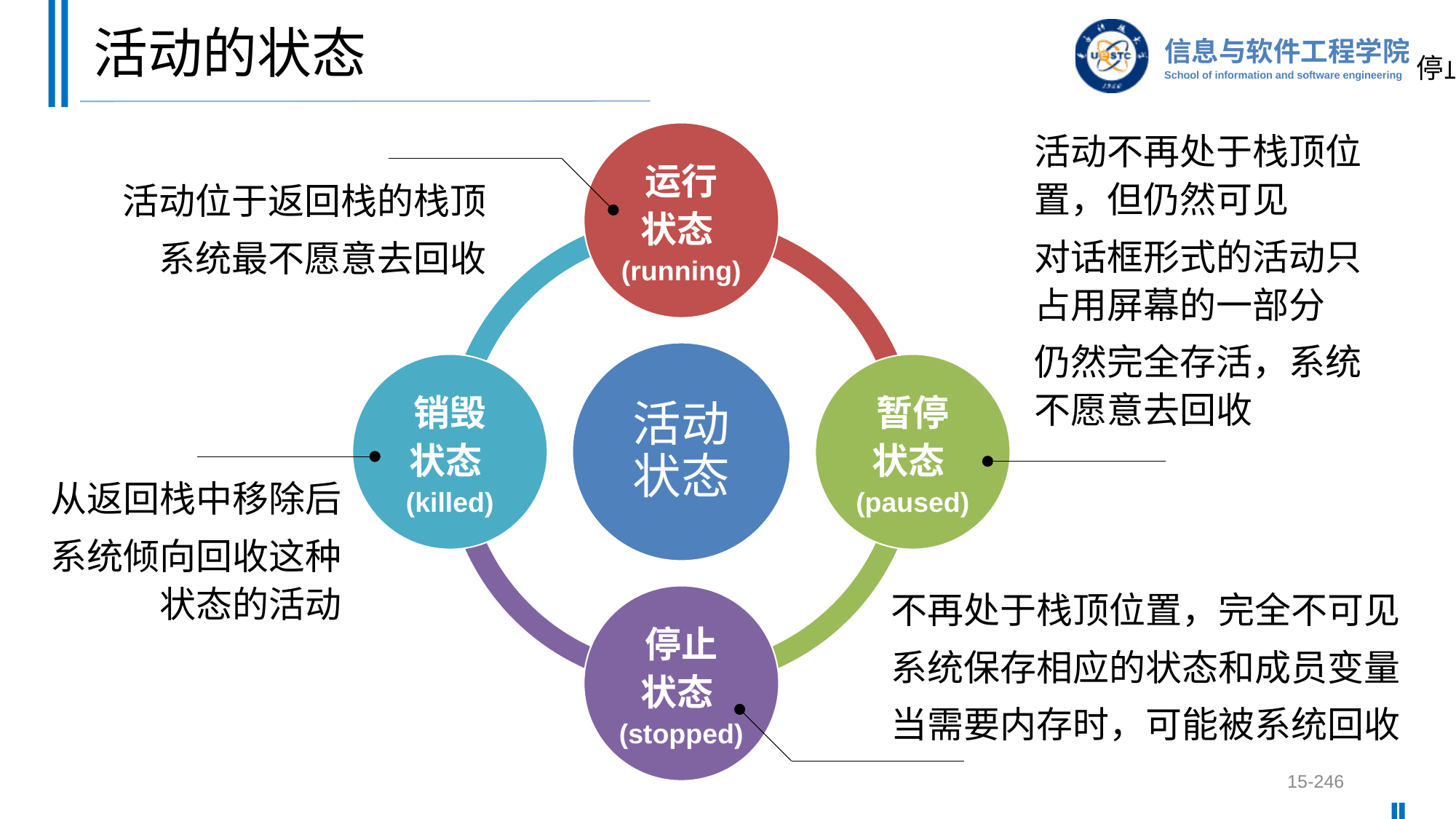

# 活动的状态
停止
活动不再处于栈顶位置，但仍然可见
对话框形式的活动只占用屏幕的一部分
仍然完全存活，系统不愿意去回收
运行
状态(running)

活动
状态
销毁
状态(killed)
暂停
状态(paused)
停止
状态(stopped)

活动位于返回栈的栈顶
系统最不愿意去回收

从返回栈中移除后
系统倾向回收这种状态的活动
不再处于栈顶位置，完全不可见
系统保存相应的状态和成员变量
当需要内存时，可能被系统回收

15-246